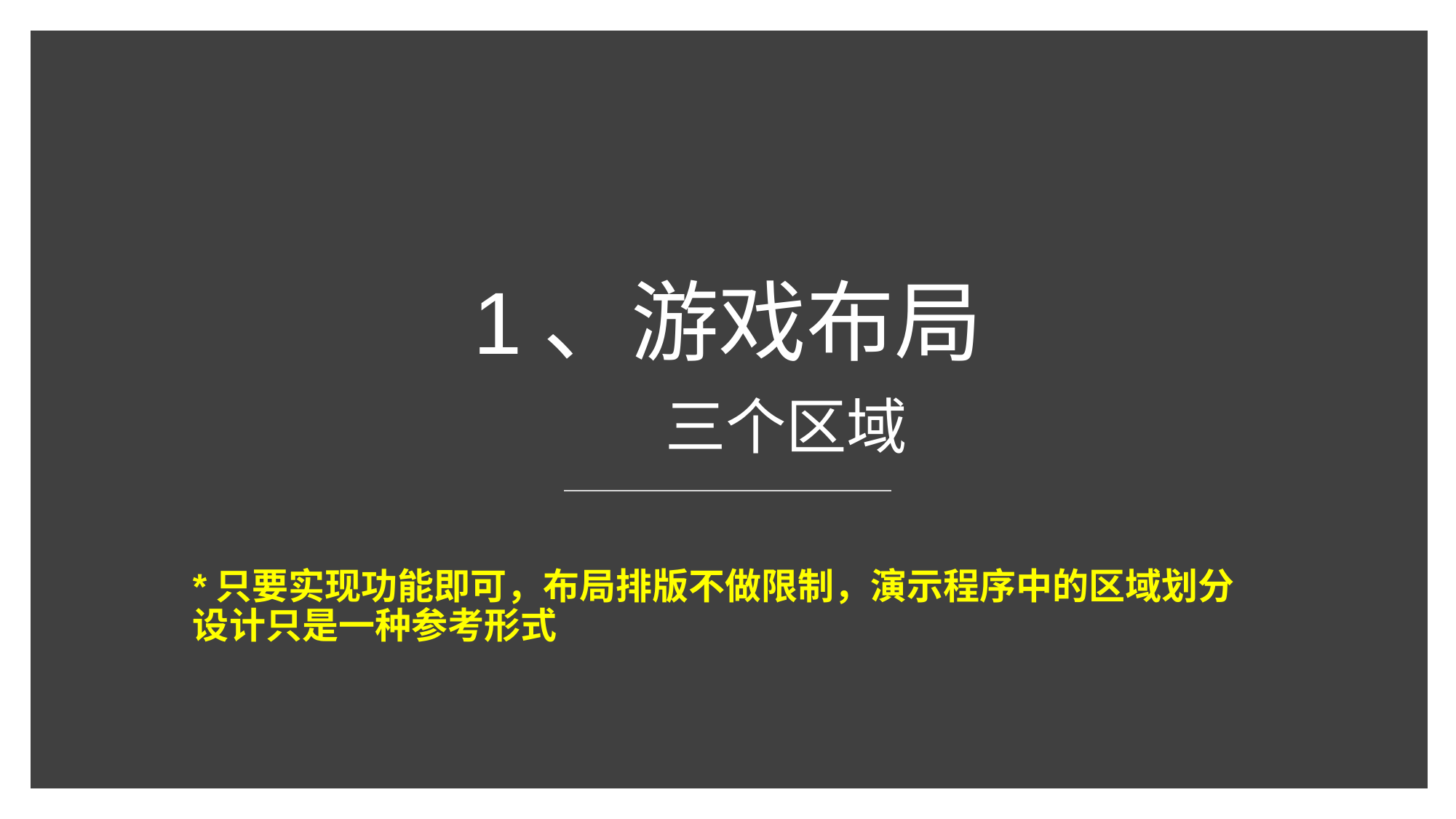

# 1、游戏布局 三个区域
*只要实现功能即可，布局排版不做限制，演示程序中的区域划分设计只是一种参考形式